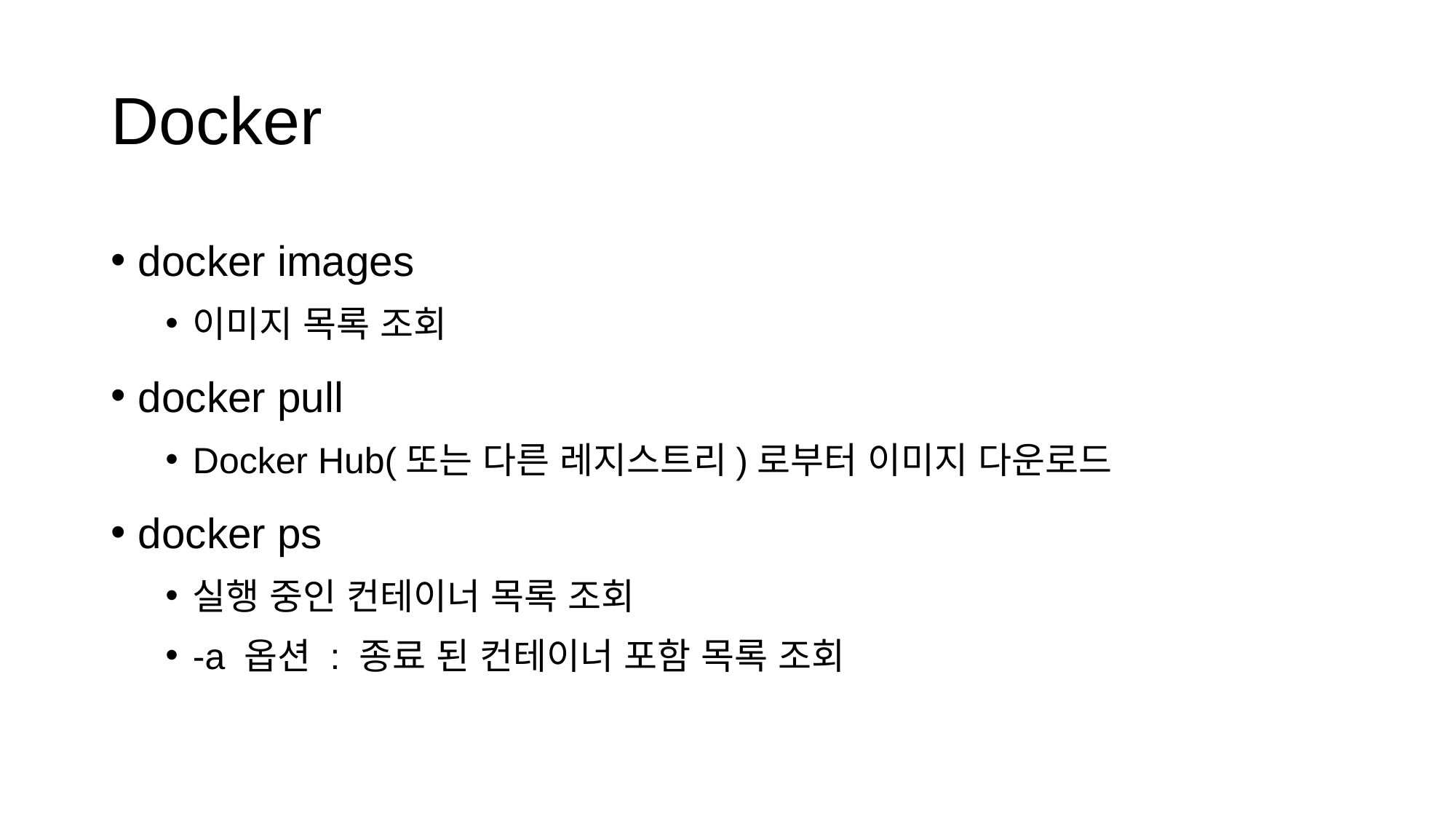

# Docker
docker images
이미지 목록 조회
docker pull
Docker Hub(또는 다른 레지스트리)로부터 이미지 다운로드
docker ps
실행 중인 컨테이너 목록 조회
-a 옵션 : 종료 된 컨테이너 포함 목록 조회